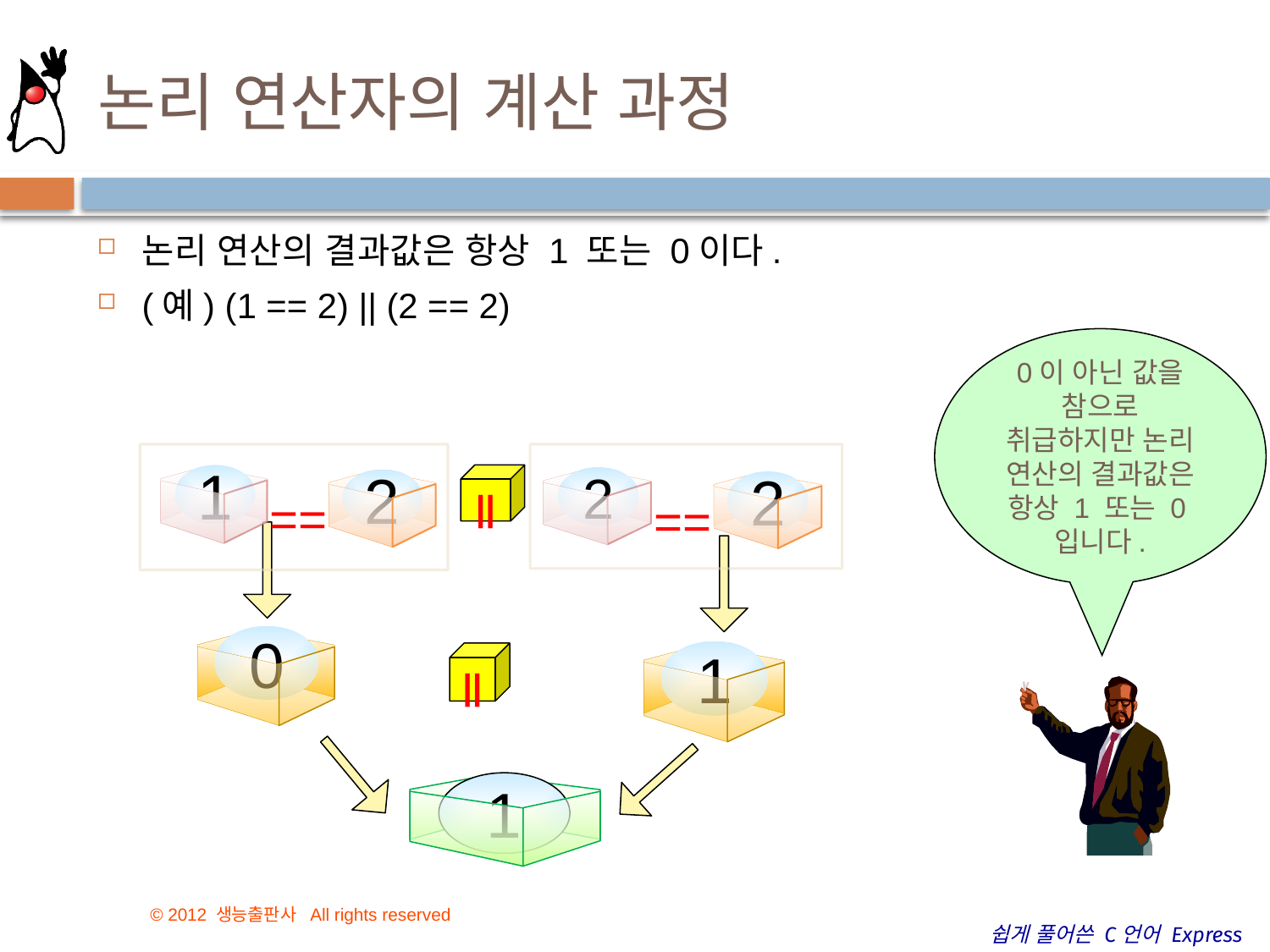

# 논리 연산자의 계산 과정
논리 연산의 결과값은 항상 1 또는 0이다.
(예) (1 == 2) || (2 == 2)
0이 아닌 값을 참으로 취급하지만 논리 연산의 결과값은 항상 1 또는 0입니다.

1

2

==

2

2

==
||

0

1

||

1